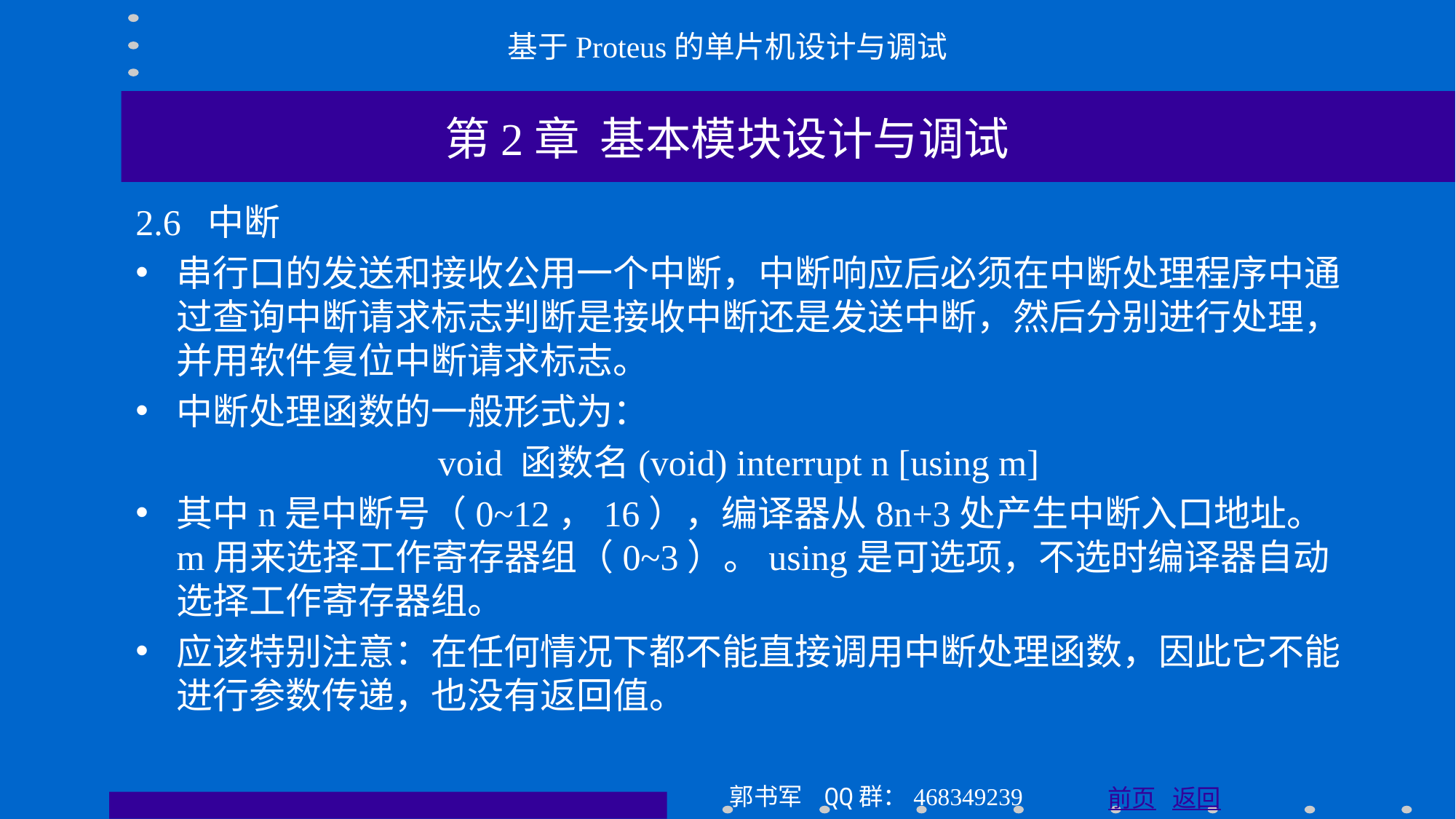

基于Proteus的单片机设计与调试
第2章  基本模块设计与调试
2.6  中断
串行口的发送和接收公用一个中断，中断响应后必须在中断处理程序中通过查询中断请求标志判断是接收中断还是发送中断，然后分别进行处理，并用软件复位中断请求标志。
中断处理函数的一般形式为：
void 函数名(void) interrupt n [using m]
其中n是中断号（0~12，16），编译器从8n+3处产生中断入口地址。m用来选择工作寄存器组（0~3）。using是可选项，不选时编译器自动选择工作寄存器组。
应该特别注意：在任何情况下都不能直接调用中断处理函数，因此它不能进行参数传递，也没有返回值。
郭书军   QQ群：468349239
前页   返回